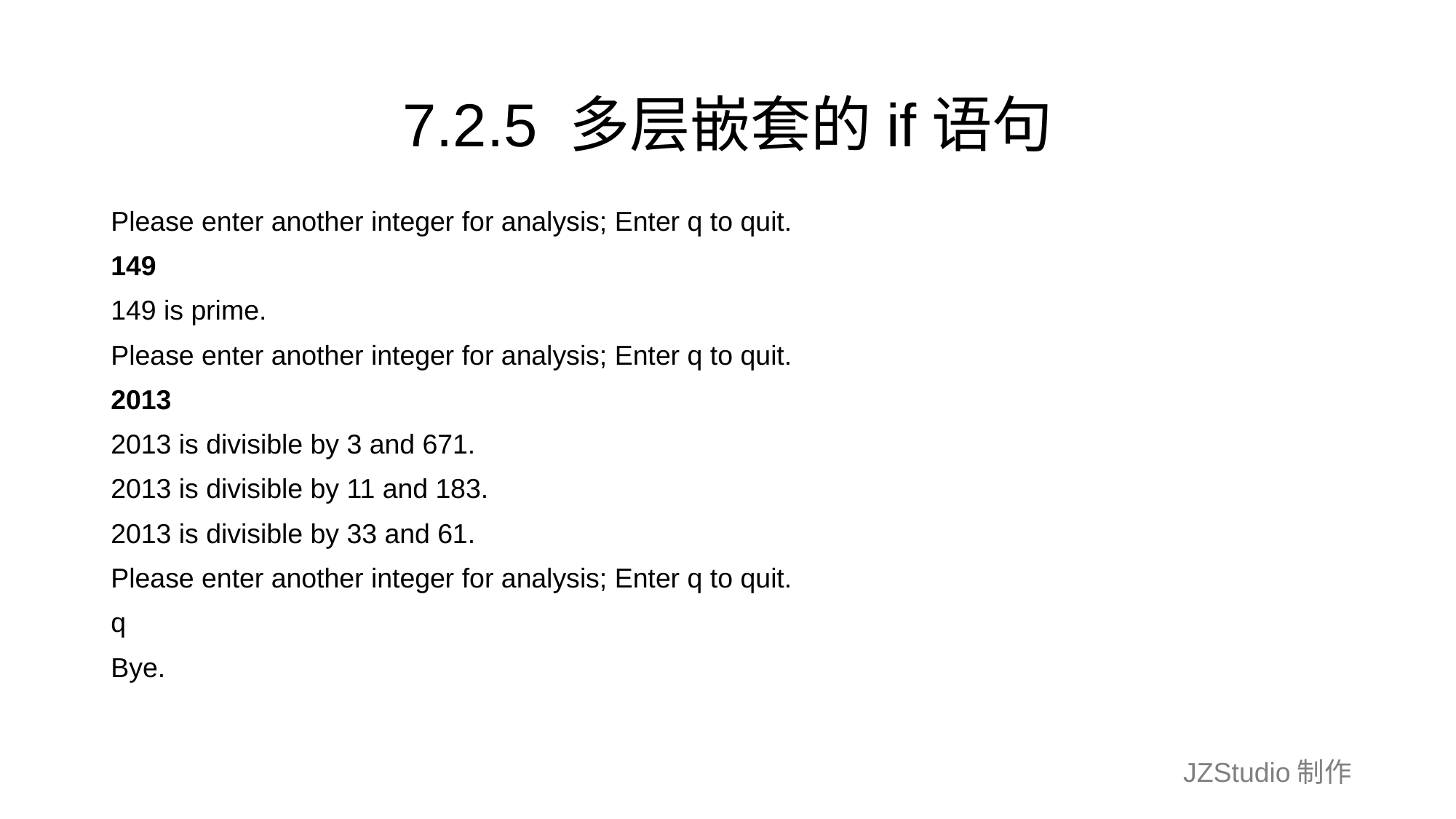

# 7.2.5 多层嵌套的if语句
Please enter another integer for analysis; Enter q to quit.
149
149 is prime.
Please enter another integer for analysis; Enter q to quit.
2013
2013 is divisible by 3 and 671.
2013 is divisible by 11 and 183.
2013 is divisible by 33 and 61.
Please enter another integer for analysis; Enter q to quit.
q
Bye.